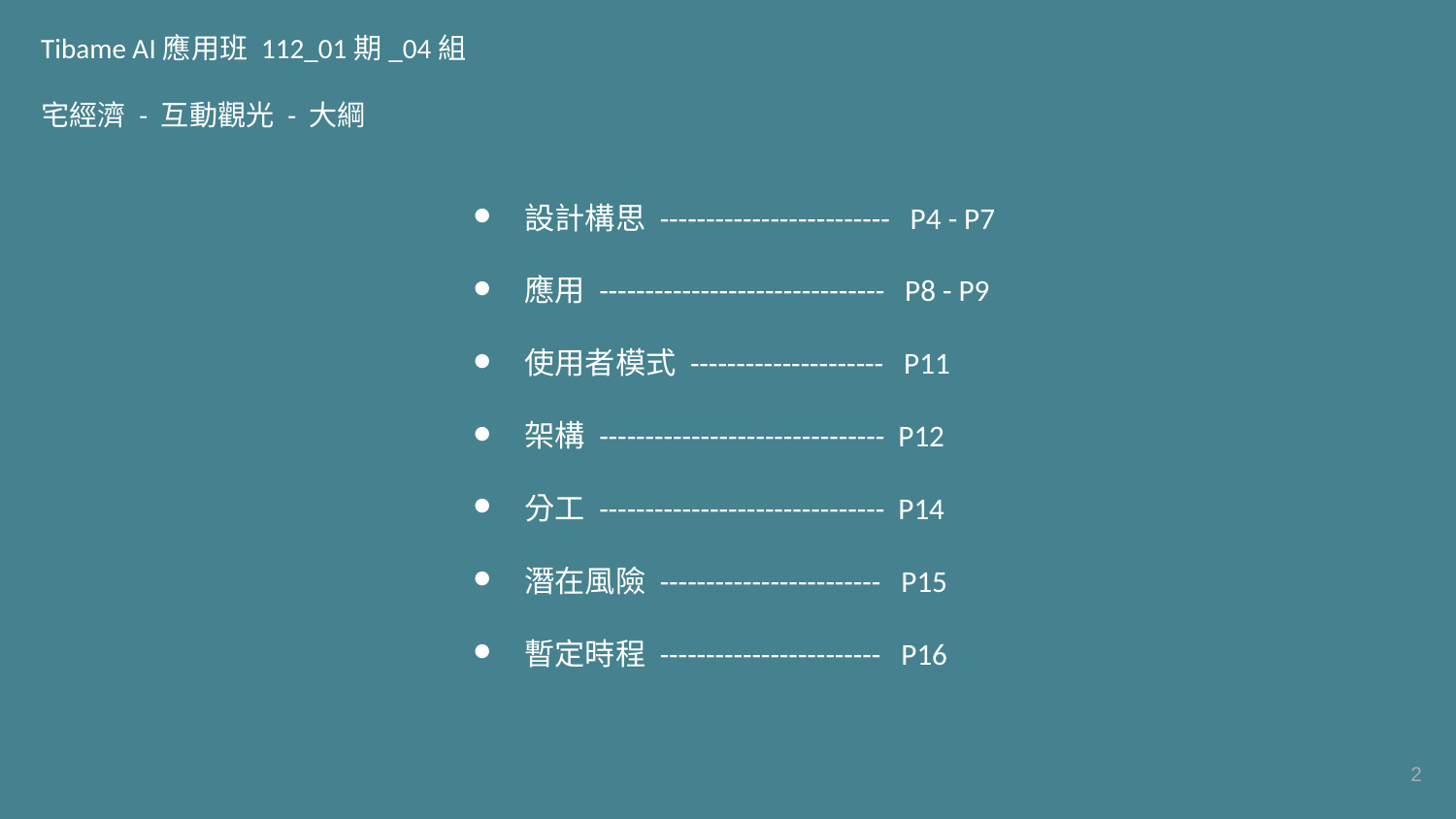

Tibame AI應用班 112_01期_04組

宅經濟 - 互動觀光 - 大綱

設計構思 -------------------------   P4 - P7

應用 -------------------------------   P8 - P9

使用者模式 ---------------------   P11

架構 -------------------------------  P12

分工 -------------------------------  P14

潛在風險 ------------------------   P15

暫定時程 ------------------------   P16
2